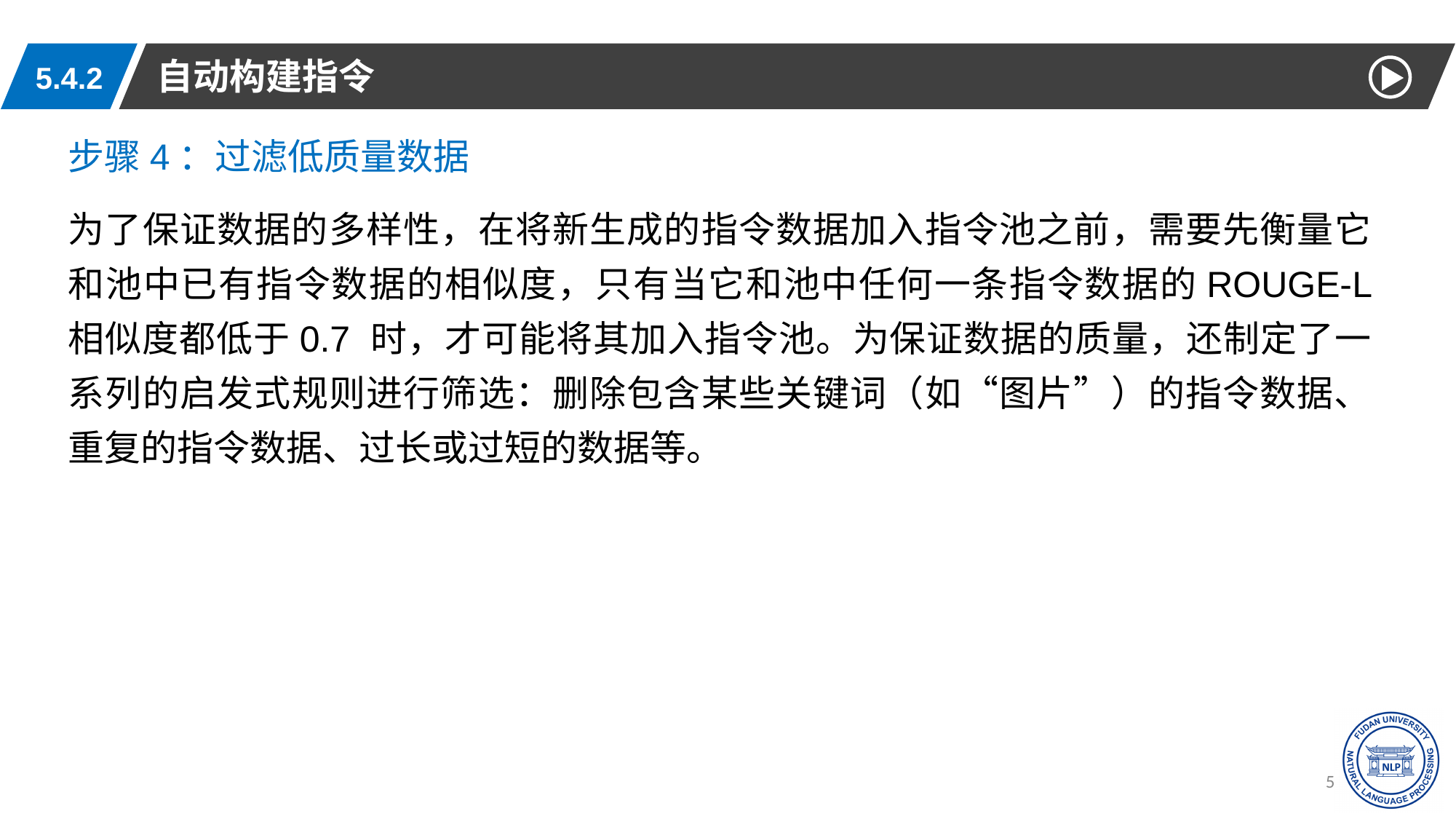

自动构建指令
5.4.2

步骤4：过滤低质量数据
为了保证数据的多样性，在将新生成的指令数据加入指令池之前，需要先衡量它和池中已有指令数据的相似度，只有当它和池中任何一条指令数据的ROUGE-L 相似度都低于0.7 时，才可能将其加入指令池。为保证数据的质量，还制定了一系列的启发式规则进行筛选：删除包含某些关键词（如“图片”）的指令数据、重复的指令数据、过长或过短的数据等。
51